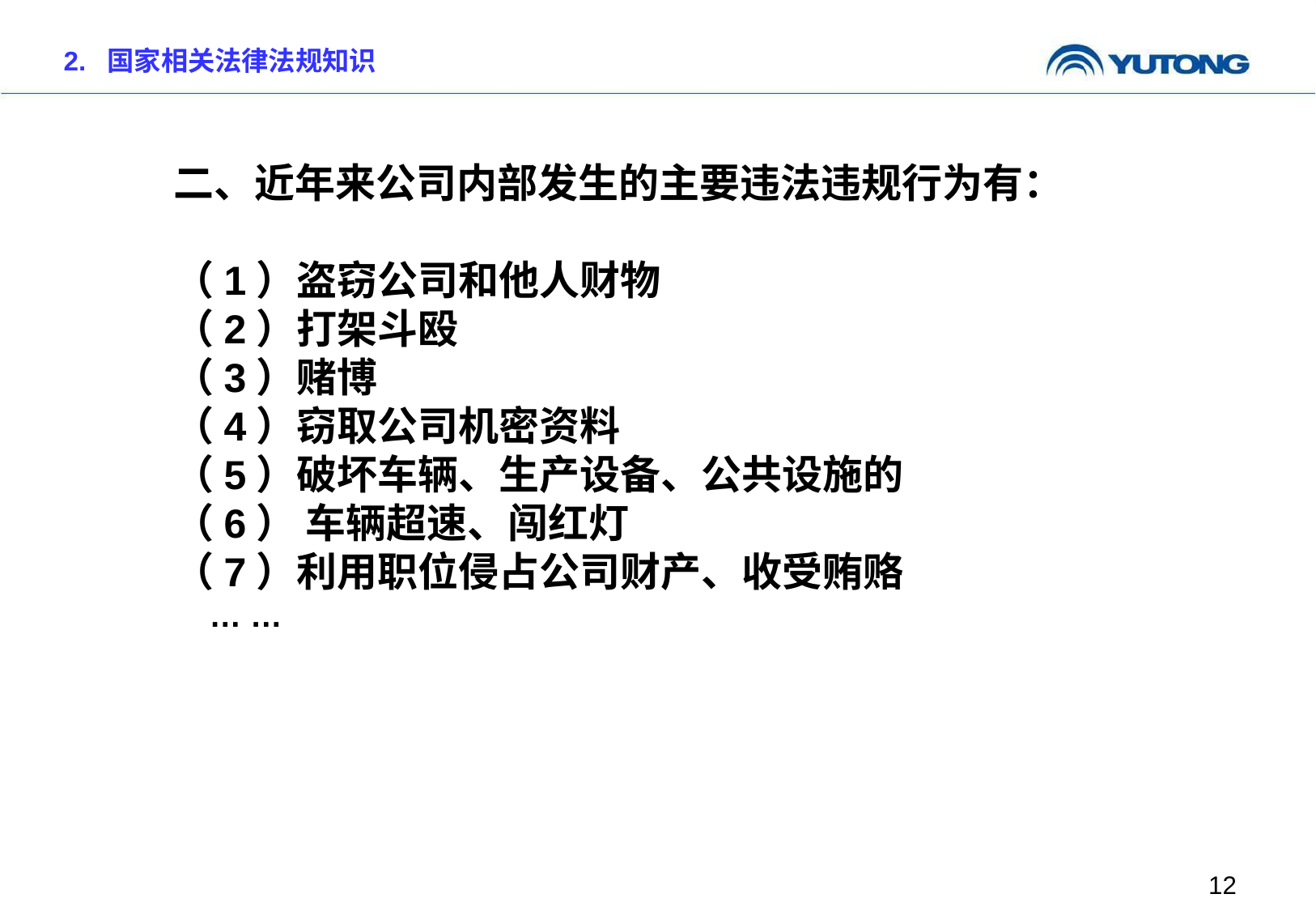

2.  国家相关法律法规知识

二、近年来公司内部发生的主要违法违规行为有：

（1）盗窃公司和他人财物
（2）打架斗殴
（3）赌博
（4）窃取公司机密资料
（5）破坏车辆、生产设备、公共设施的
（6） 车辆超速、闯红灯
（7）利用职位侵占公司财产、收受贿赂
    … …
12